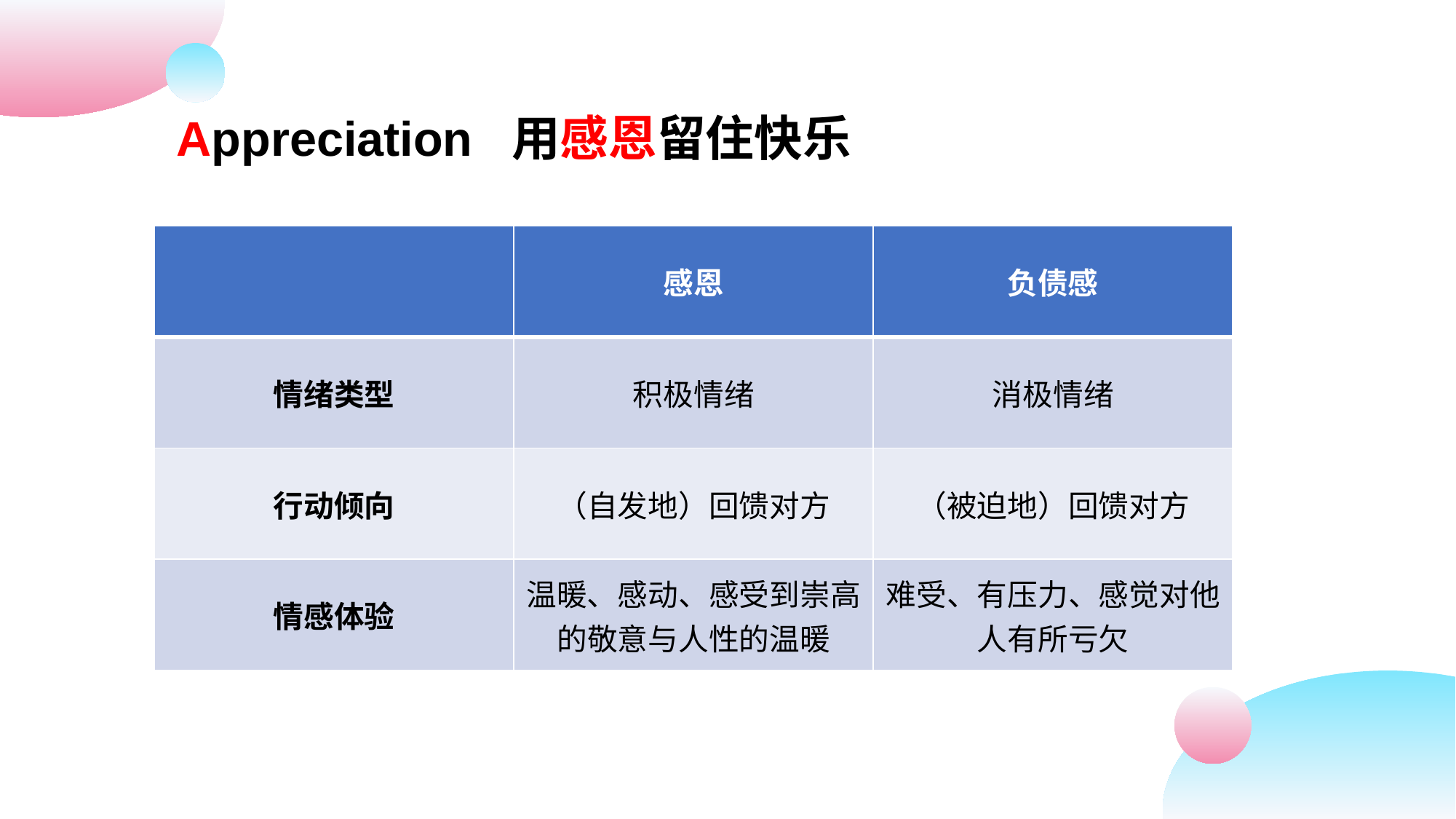

Appreciation  用感恩留住快乐
|  | 感恩 | 负债感 |
| --- | --- | --- |
| 情绪类型 | 积极情绪 | 消极情绪 |
| 行动倾向 | （自发地）回馈对方 | （被迫地）回馈对方 |
| 情感体验 | 温暖、感动、感受到崇高的敬意与人性的温暖 | 难受、有压力、感觉对他人有所亏欠 |